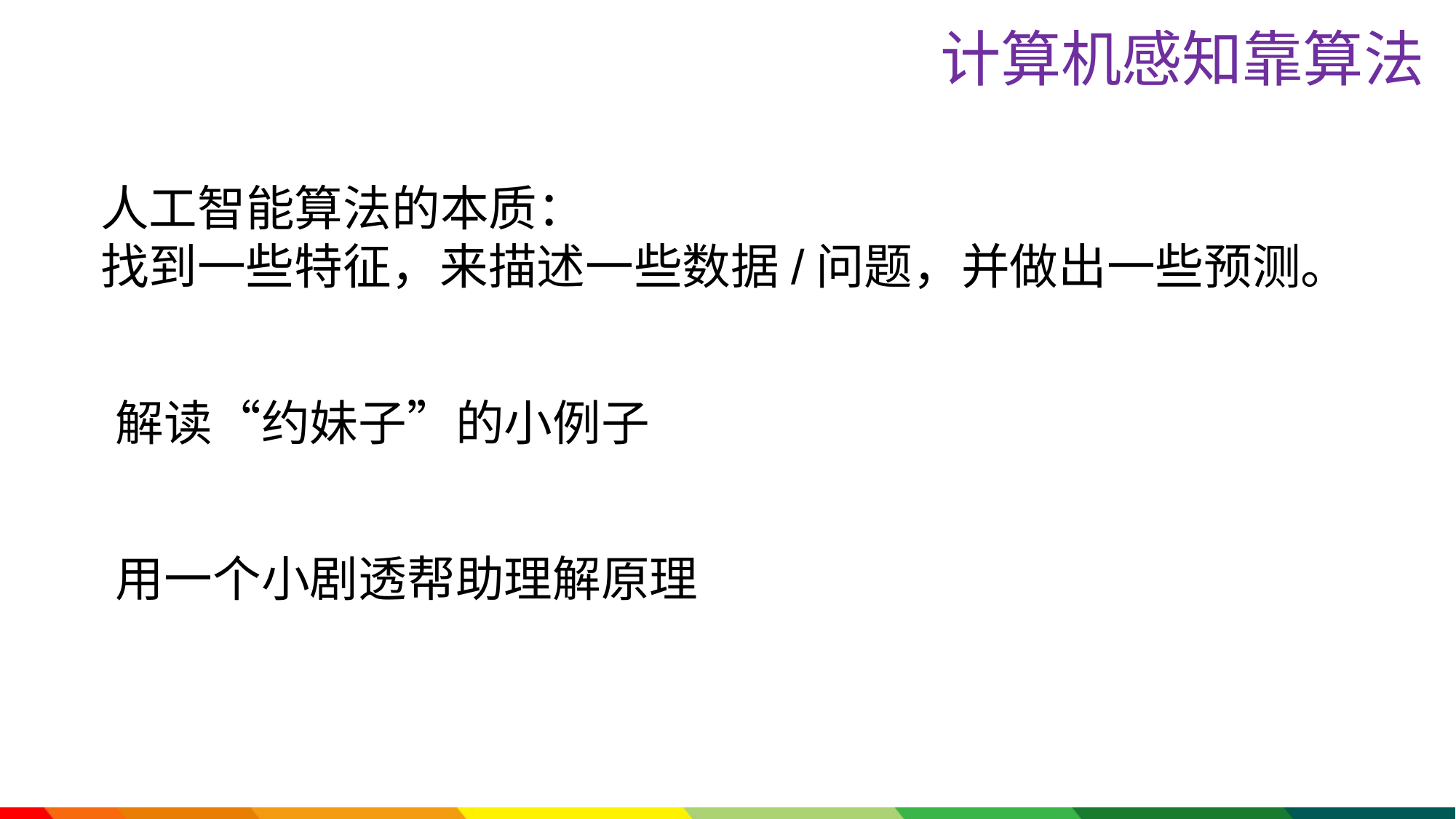

# 计算机感知靠算法
人工智能算法的本质：
找到一些特征，来描述一些数据/问题，并做出一些预测。
解读“约妹子”的小例子 用一个小剧透帮助理解原理